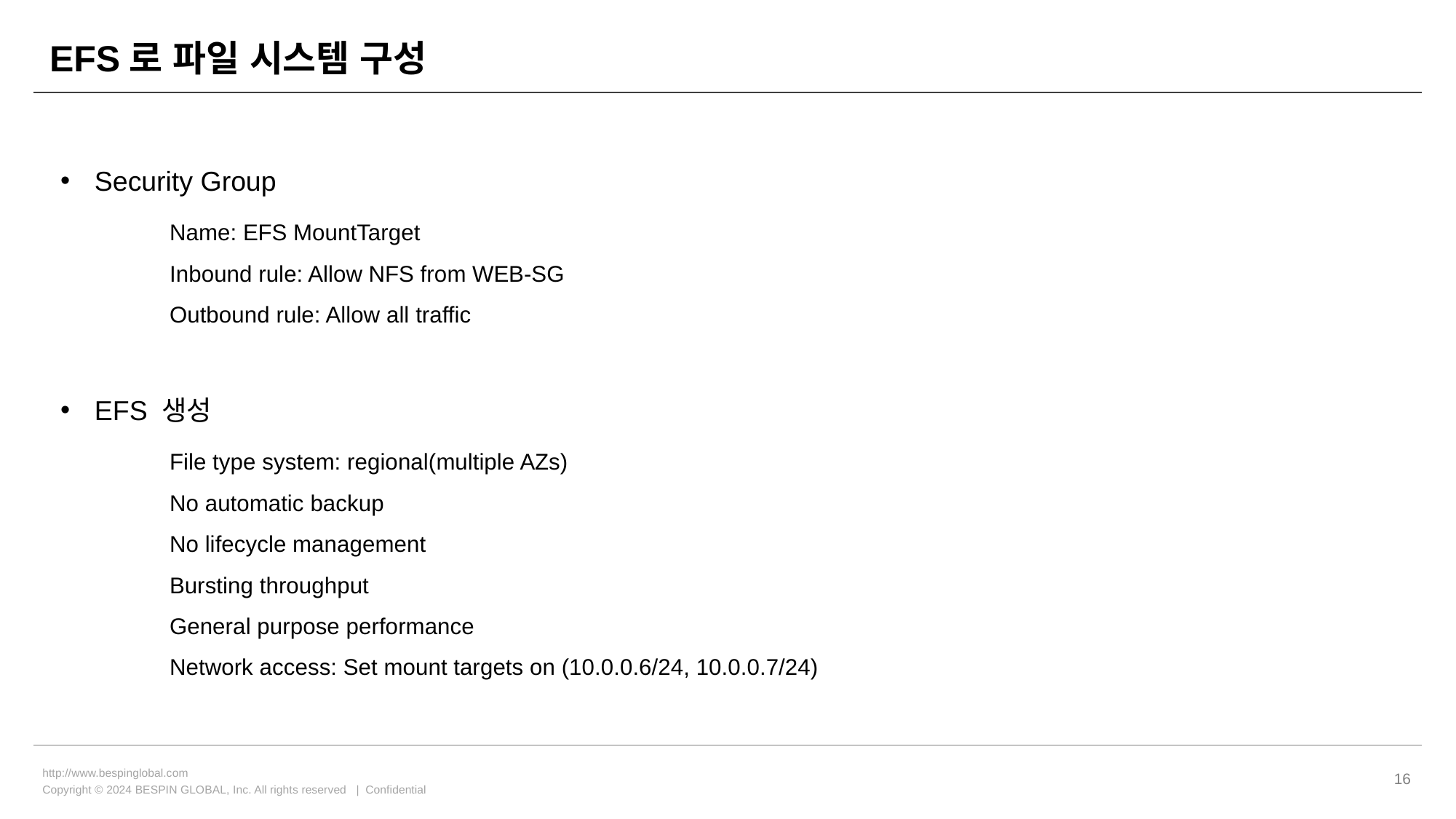

# EFS로 파일 시스템 구성
Security Group
	Name: EFS MountTarget
	Inbound rule: Allow NFS from WEB-SG
	Outbound rule: Allow all traffic

EFS 생성
	File type system: regional(multiple AZs)
	No automatic backup
	No lifecycle management
	Bursting throughput
	General purpose performance
	Network access: Set mount targets on (10.0.0.6/24, 10.0.0.7/24)